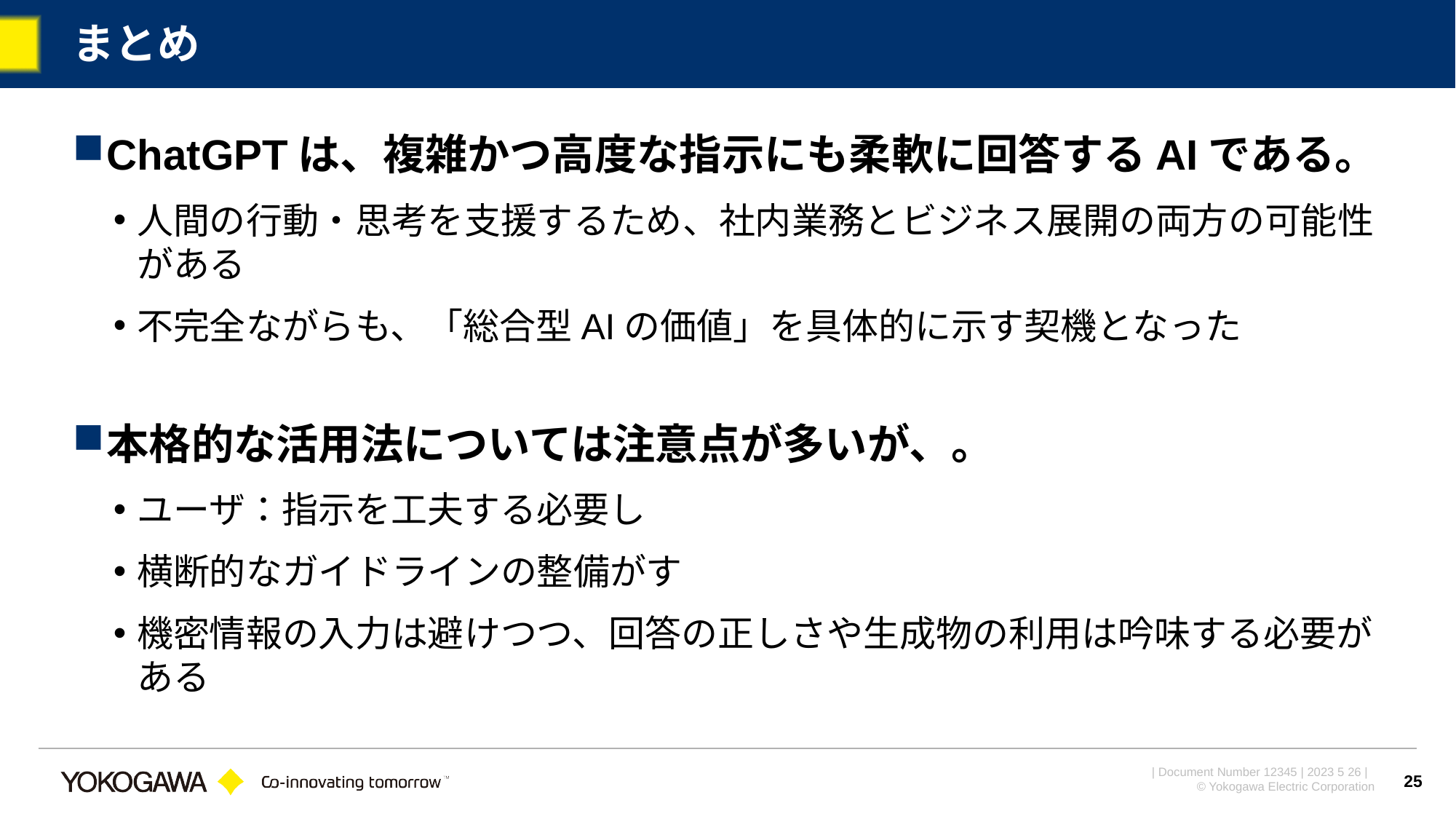

# まとめ
ChatGPTは、複雑かつ高度な指示にも柔軟に回答するAIである。
人間の行動・思考を支援するため、社内業務とビジネス展開の両方の可能性がある
不完全ながらも、「総合型AIの価値」を具体的に示す契機となった

本格的な活用法については注意点が多いが、。
ユーザ：指示を工夫する必要し
横断的なガイドラインの整備がす
機密情報の入力は避けつつ、回答の正しさや生成物の利用は吟味する必要がある
25